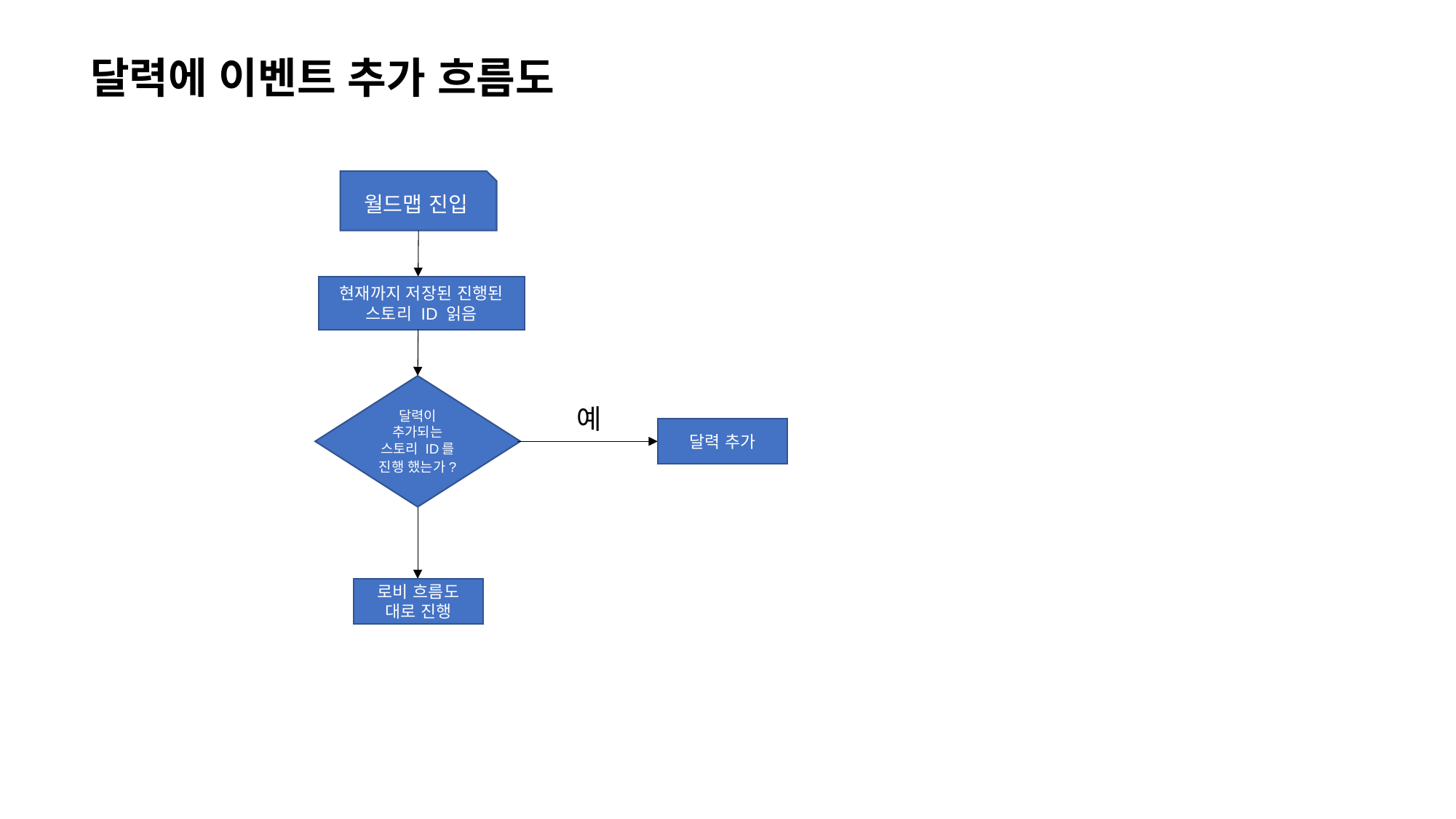

달력에 이벤트 추가 흐름도
월드맵 진입
현재까지 저장된 진행된 스토리 ID 읽음
달력이 추가되는 스토리 ID를 진행 했는가?
예
달력 추가
로비 흐름도 대로 진행